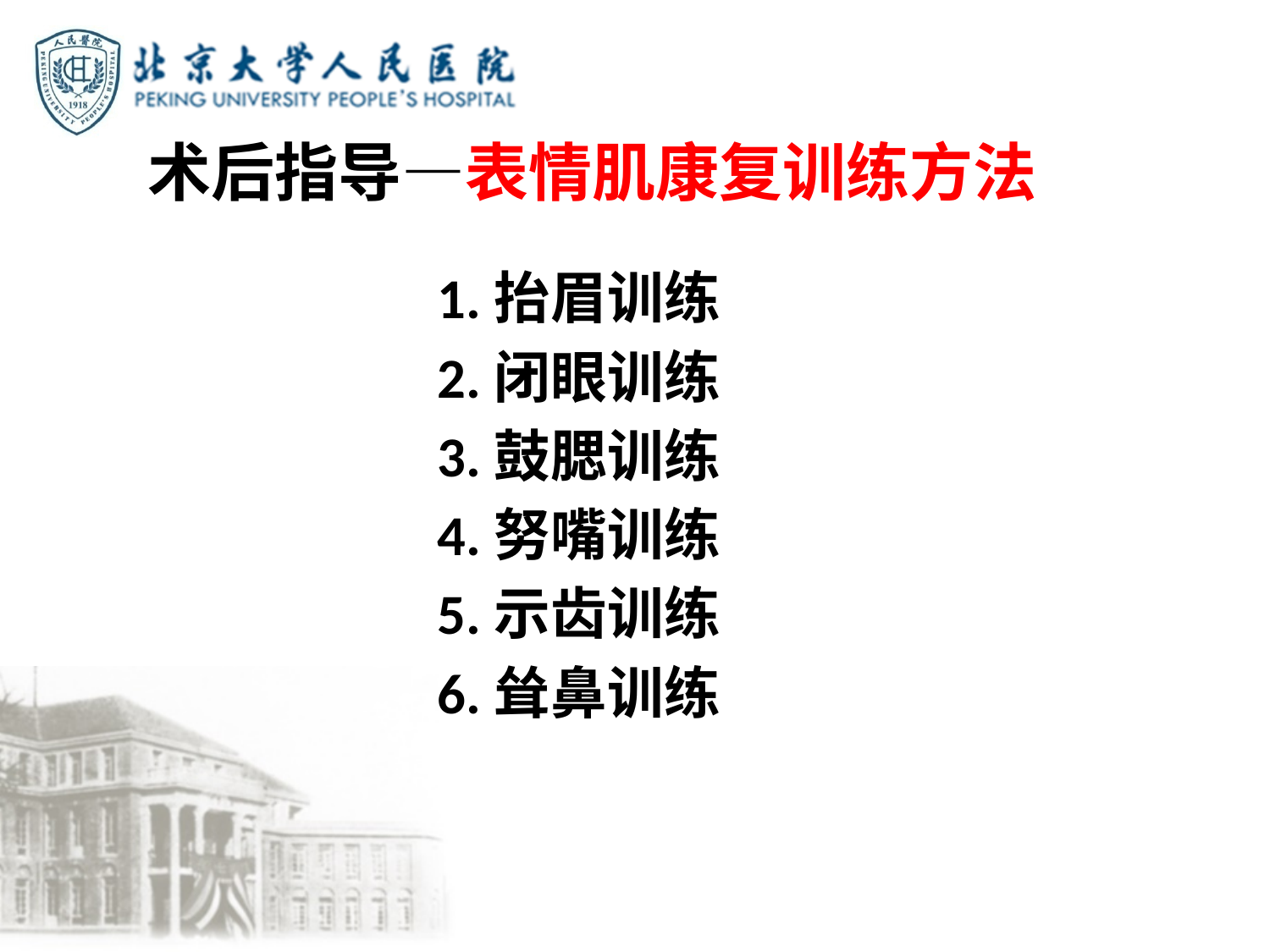

# 术后指导—表情肌康复训练方法
1.抬眉训练
2.闭眼训练
3.鼓腮训练
4.努嘴训练
5.示齿训练
6.耸鼻训练